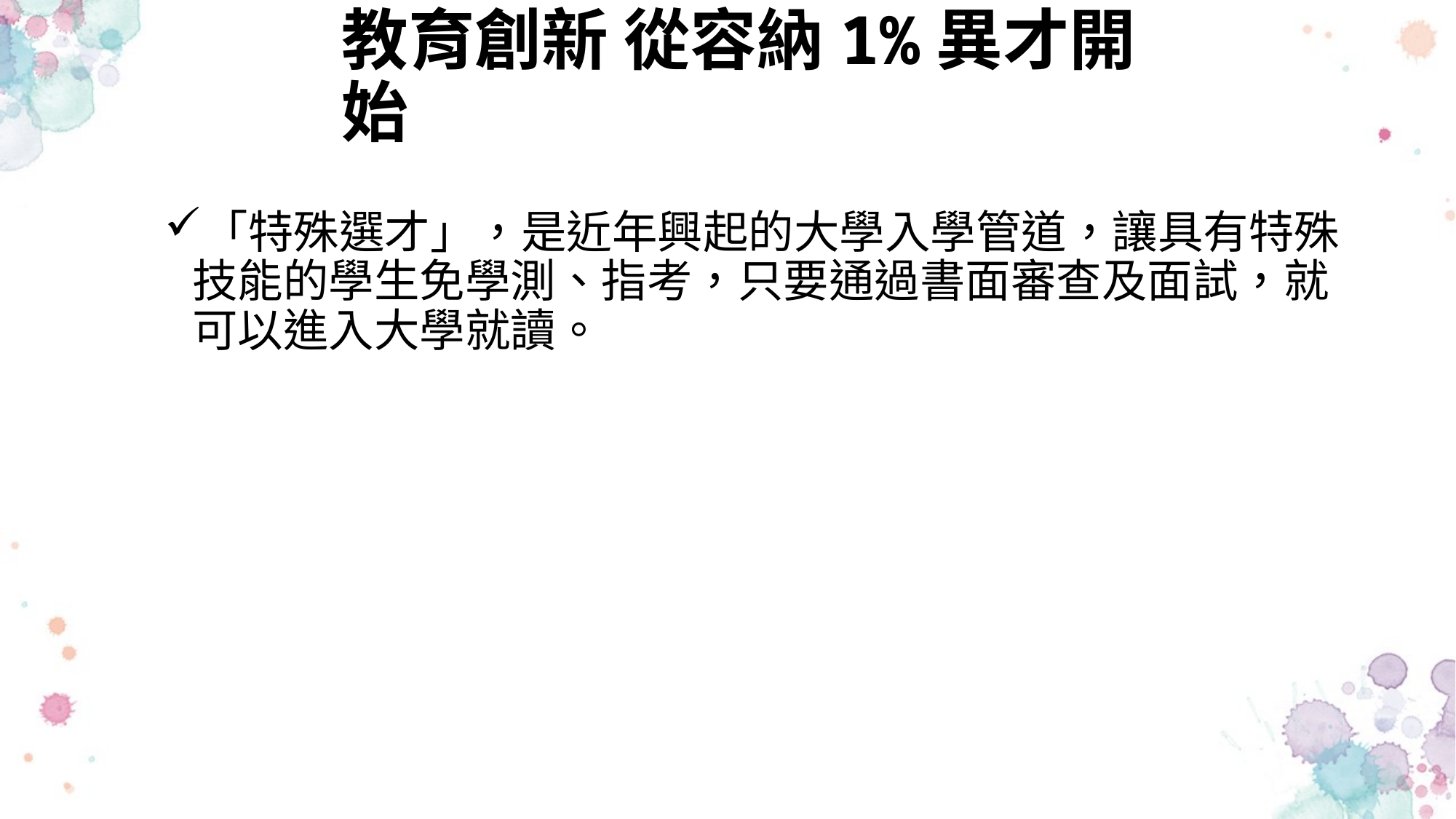

# 教育創新 從容納1%異才開始
「特殊選才」，是近年興起的大學入學管道，讓具有特殊技能的學生免學測、指考，只要通過書面審查及面試，就可以進入大學就讀。